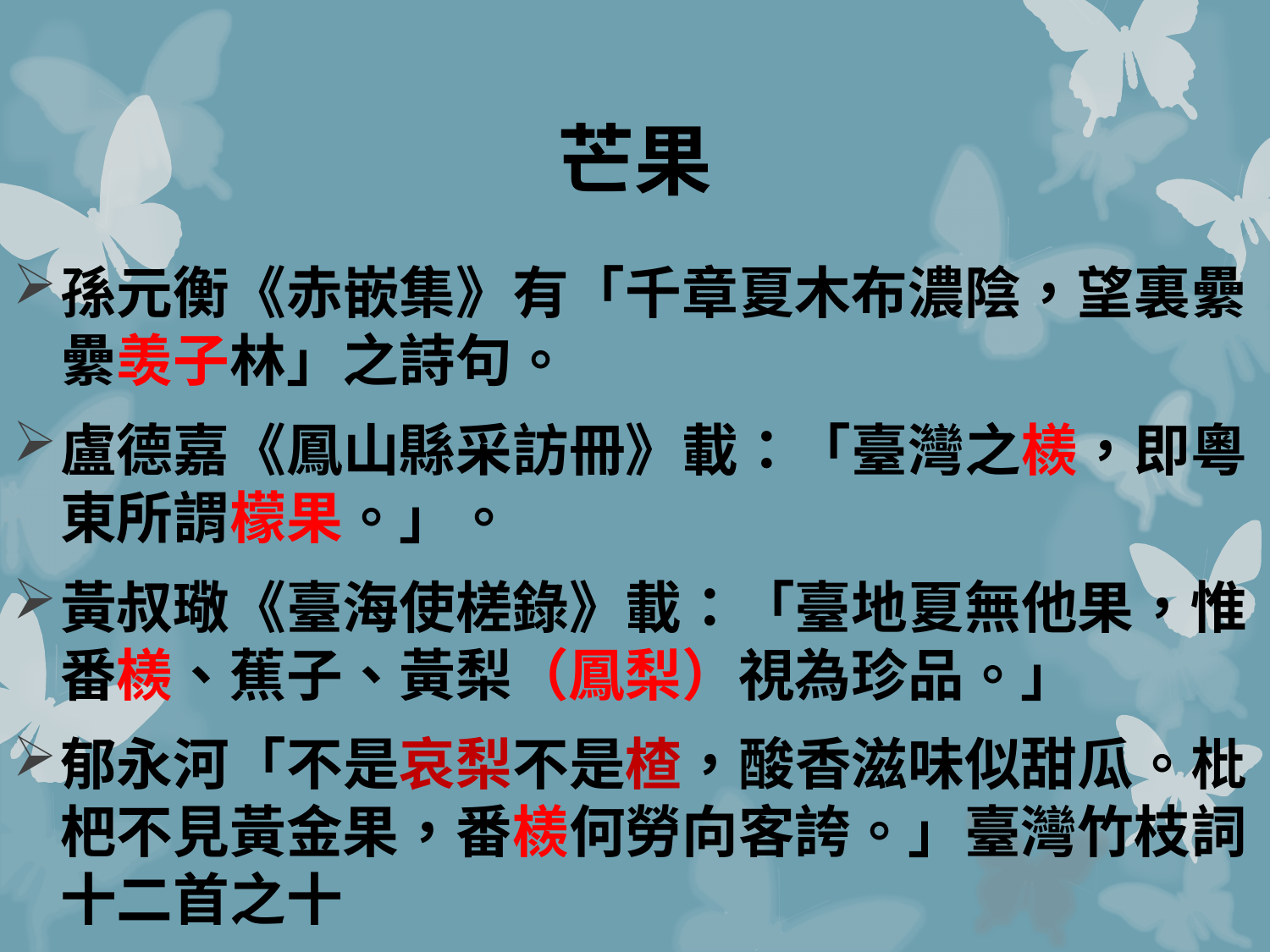

# 芒果
孫元衡《赤嵌集》有「千章夏木布濃陰，望裏纍纍羡子林」之詩句。
盧德嘉《鳳山縣采訪冊》載：「臺灣之檨，即粵東所謂檬果。」。
黃叔璥《臺海使槎錄》載：「臺地夏無他果，惟番檨、蕉子、黃梨（鳳梨）視為珍品。」
郁永河「不是哀梨不是楂，酸香滋味似甜瓜。枇杷不見黃金果，番檨何勞向客誇。」臺灣竹枝詞十二首之十